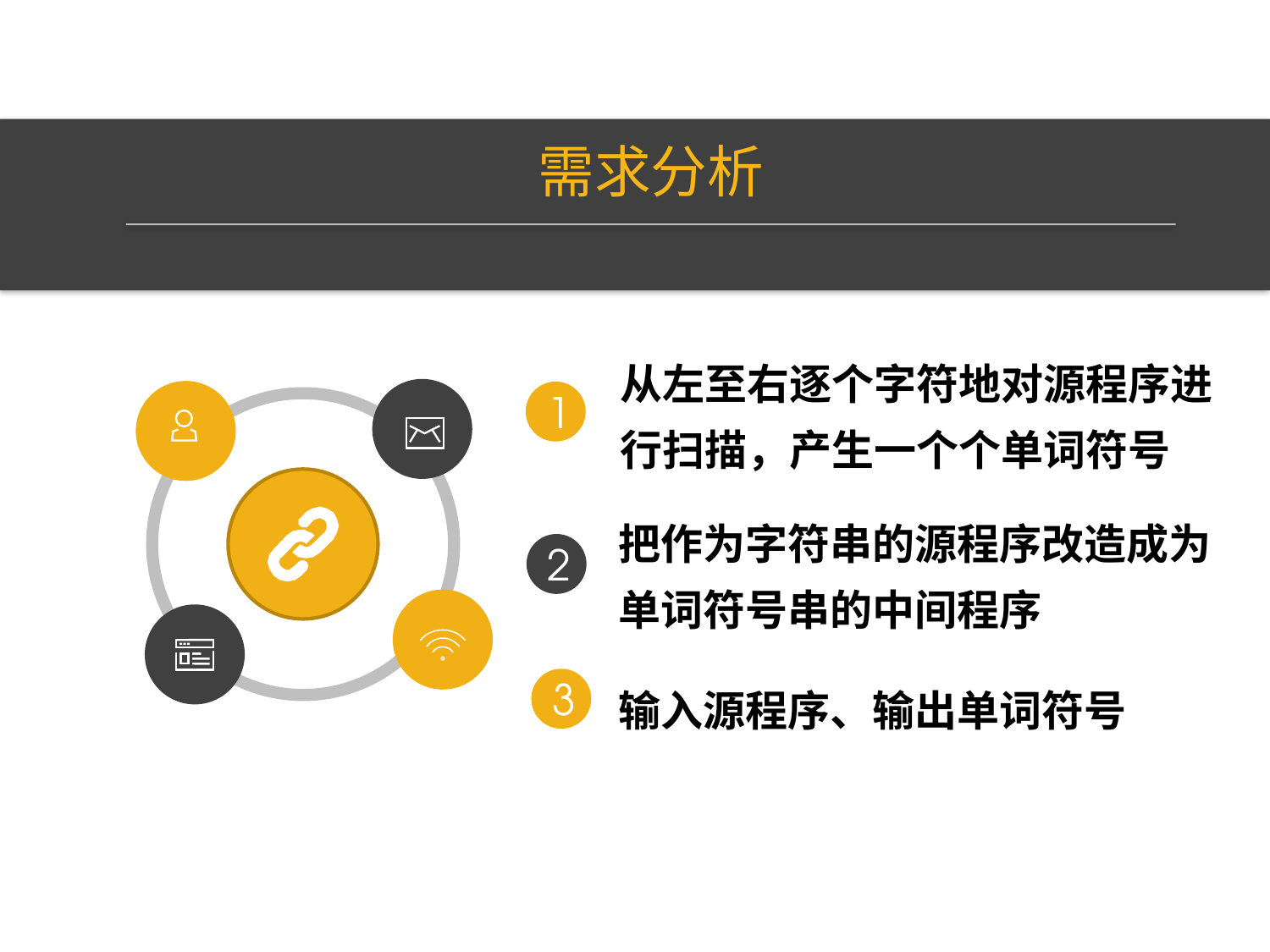

需求分析

从左至右逐个字符地对源程序进行扫描，产生一个个单词符号

1

把作为字符串的源程序改造成为单词符号串的中间程序

2

输入源程序、输出单词符号
3